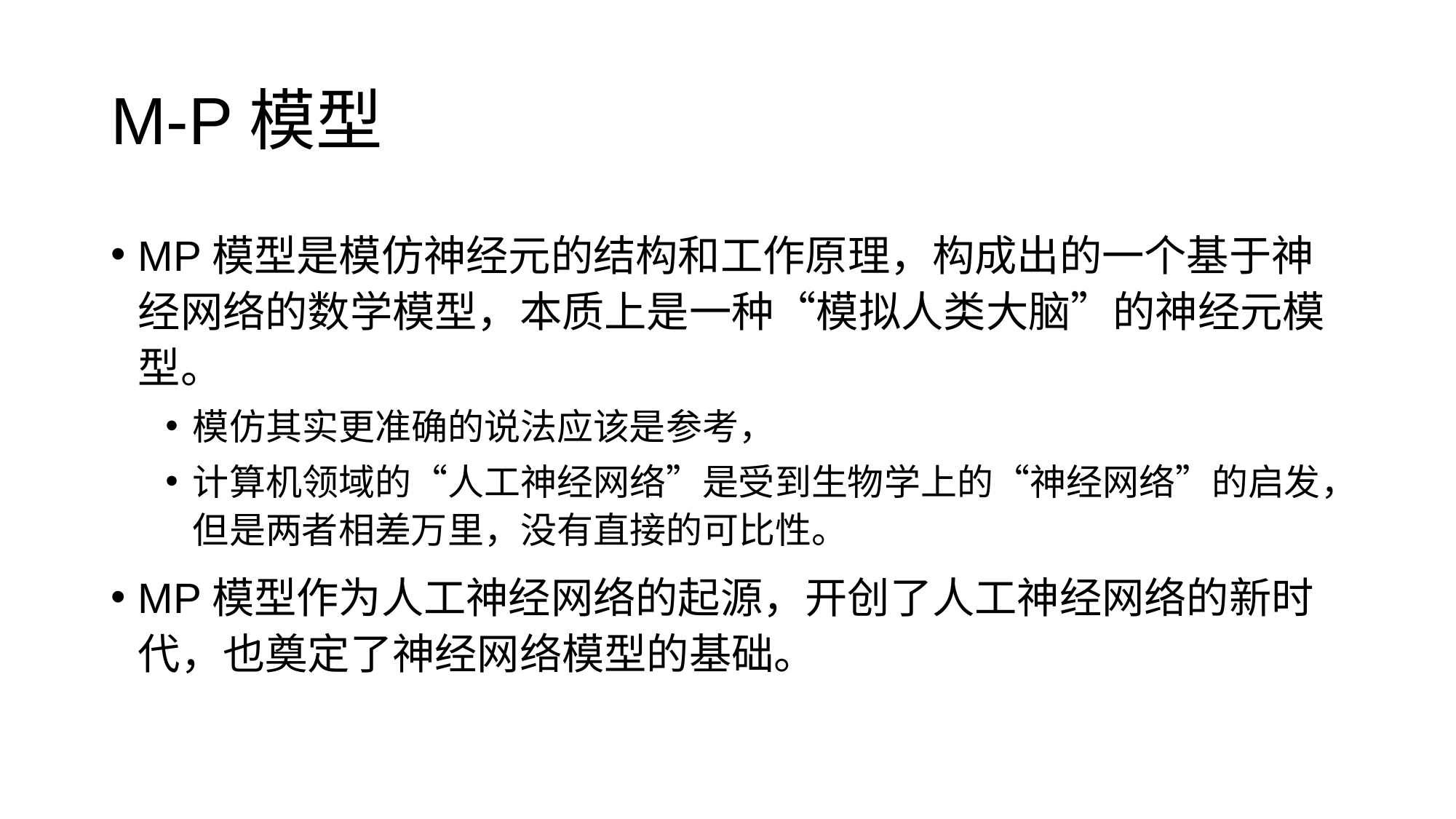

# M-P模型
MP模型是模仿神经元的结构和工作原理，构成出的一个基于神经网络的数学模型，本质上是一种“模拟人类大脑”的神经元模型。
模仿其实更准确的说法应该是参考，
计算机领域的“人工神经网络”是受到生物学上的“神经网络”的启发，但是两者相差万里，没有直接的可比性。
MP模型作为人工神经网络的起源，开创了人工神经网络的新时代，也奠定了神经网络模型的基础。